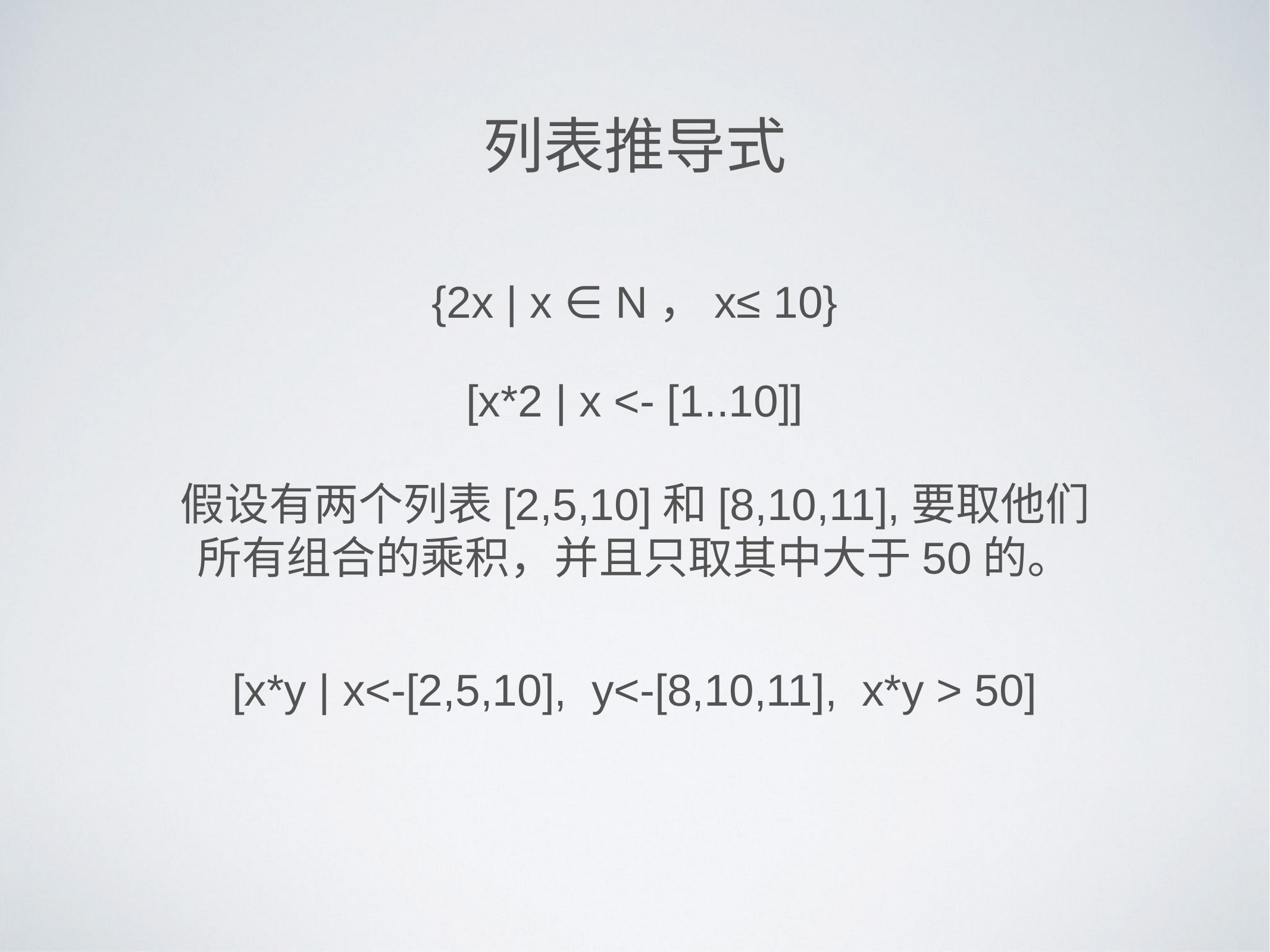

列表推导式
{2x | x ∈ N，x≤ 10}
[x*2 | x <- [1..10]]
假设有两个列表[2,5,10]和[8,10,11],要取他们
所有组合的乘积，并且只取其中大于50的。
[x*y | x<-[2,5,10],  y<-[8,10,11],  x*y > 50]